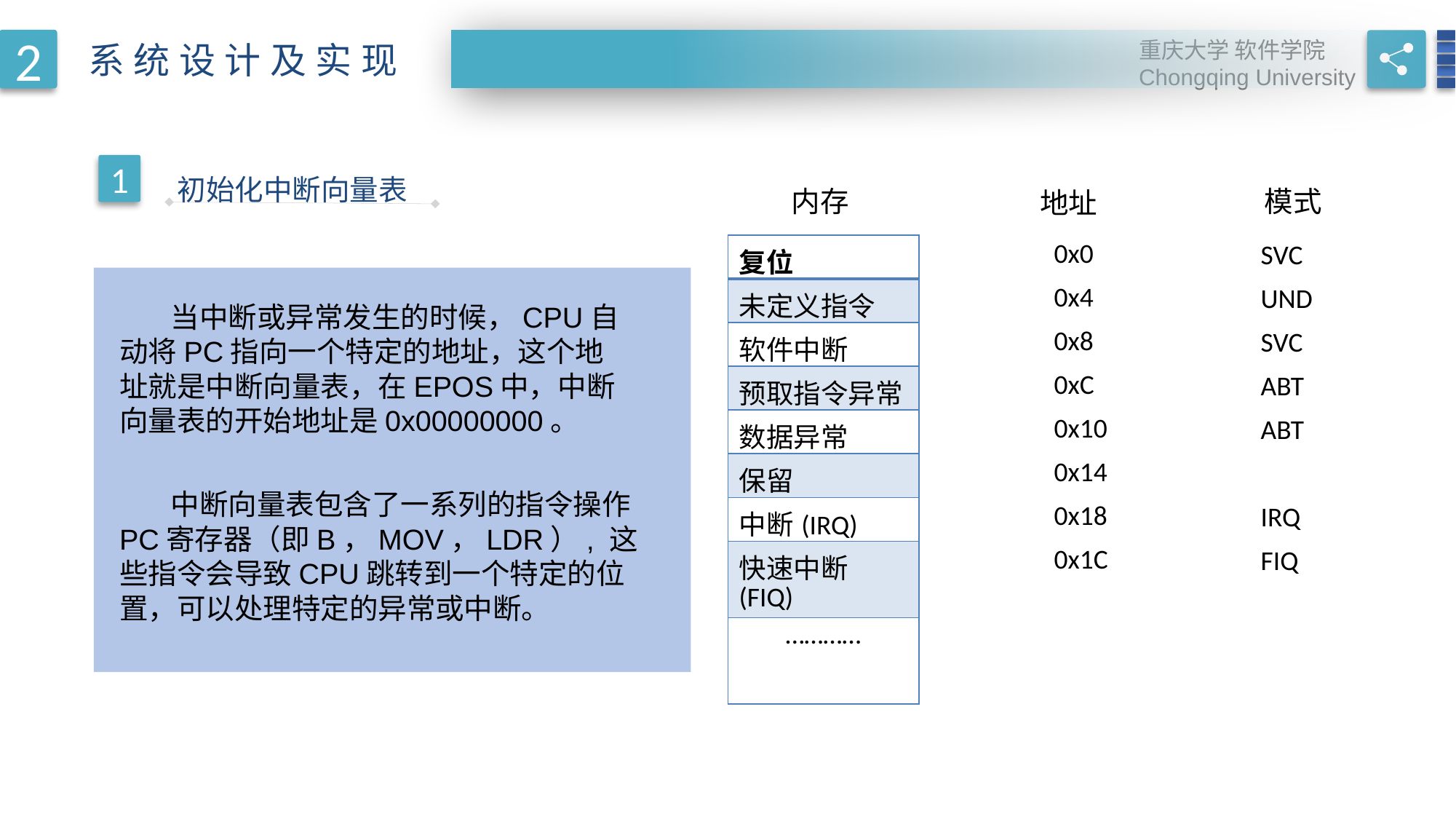

2
重庆大学 软件学院
Chongqing University

系统设计及实现
RESEARCH BACKGROUNDS
1
初始化中断向量表
模式
内存
地址
| 复位 |
| --- |
| 未定义指令 |
| 软件中断 |
| 预取指令异常 |
| 数据异常 |
| 保留 |
| 中断(IRQ) |
| 快速中断(FIQ) |
| ………… |
| 0x0 |
| --- |
| 0x4 |
| 0x8 |
| 0xC |
| 0x10 |
| 0x14 |
| 0x18 |
| 0x1C |
| SVC |
| --- |
| UND |
| SVC |
| ABT |
| ABT |
|  |
| IRQ |
| FIQ |

       当中断或异常发生的时候，CPU自动将PC指向一个特定的地址，这个地址就是中断向量表，在EPOS中，中断向量表的开始地址是0x00000000。
       中断向量表包含了一系列的指令操作PC寄存器（即B，MOV，LDR）, 这些指令会导致CPU跳转到一个特定的位置，可以处理特定的异常或中断。